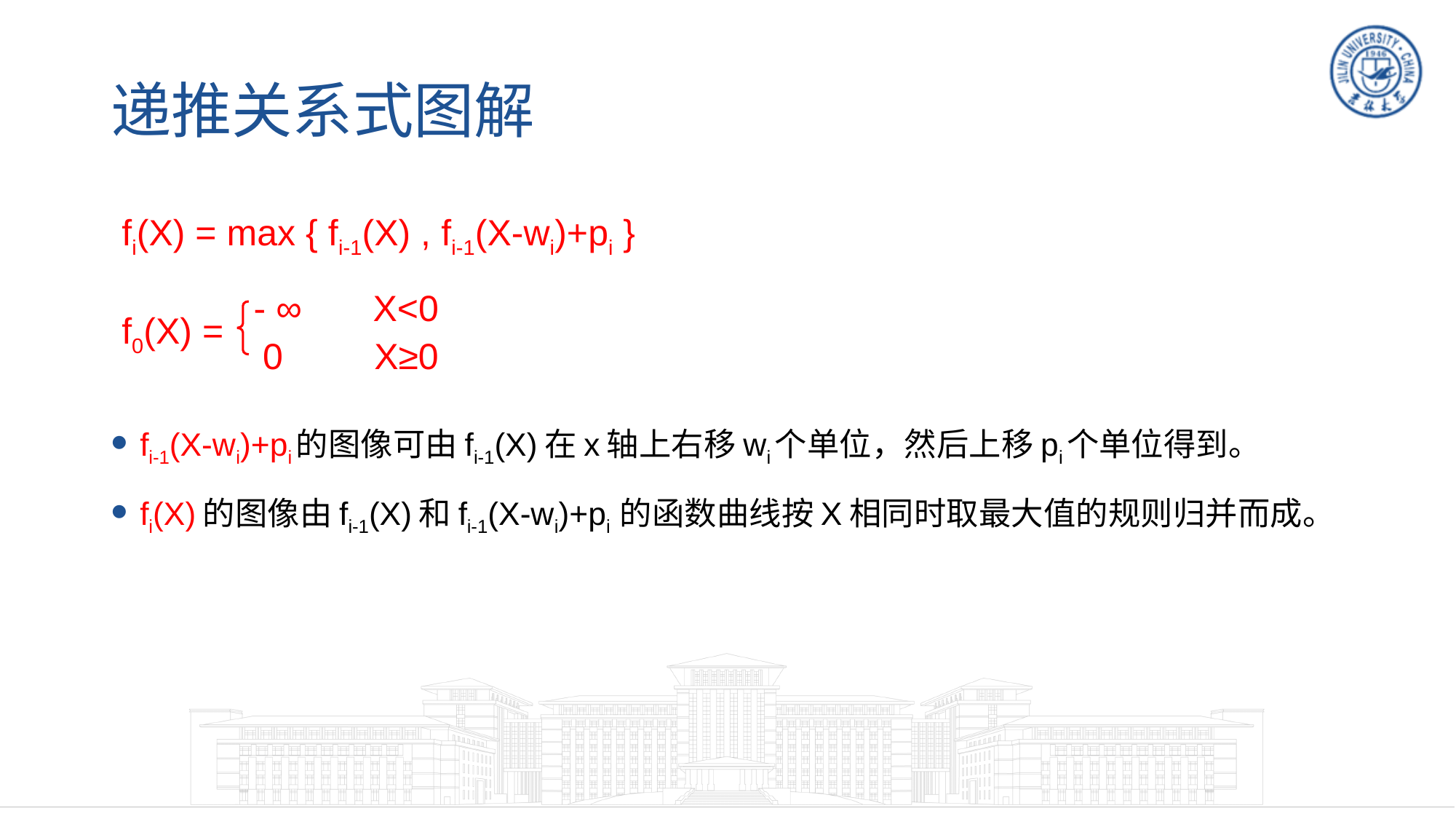

# 递推关系式图解
fi(X) = max { fi-1(X) , fi-1(X-wi)+pi }
- ∞       X<0

f0(X) =
0         X≥0
 fi-1(X-wi)+pi的图像可由fi-1(X)在x轴上右移wi个单位，然后上移pi个单位得到。
 fi(X)的图像由fi-1(X)和fi-1(X-wi)+pi 的函数曲线按X相同时取最大值的规则归并而成。

45